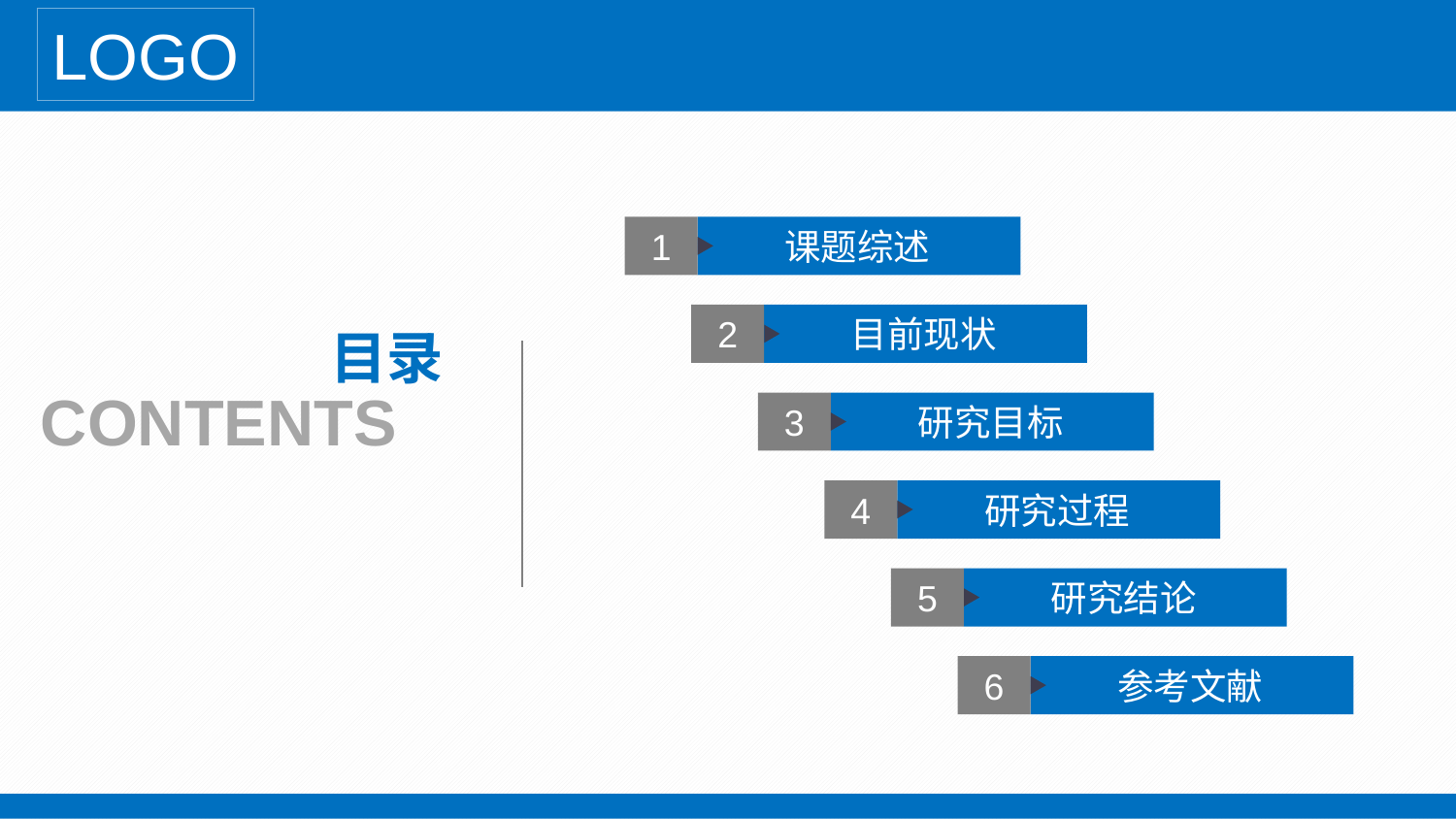

LOGO
1
课题综述

2
目前现状

目录
CONTENTS
3
研究目标

4
研究过程

5
研究结论

6
参考文献